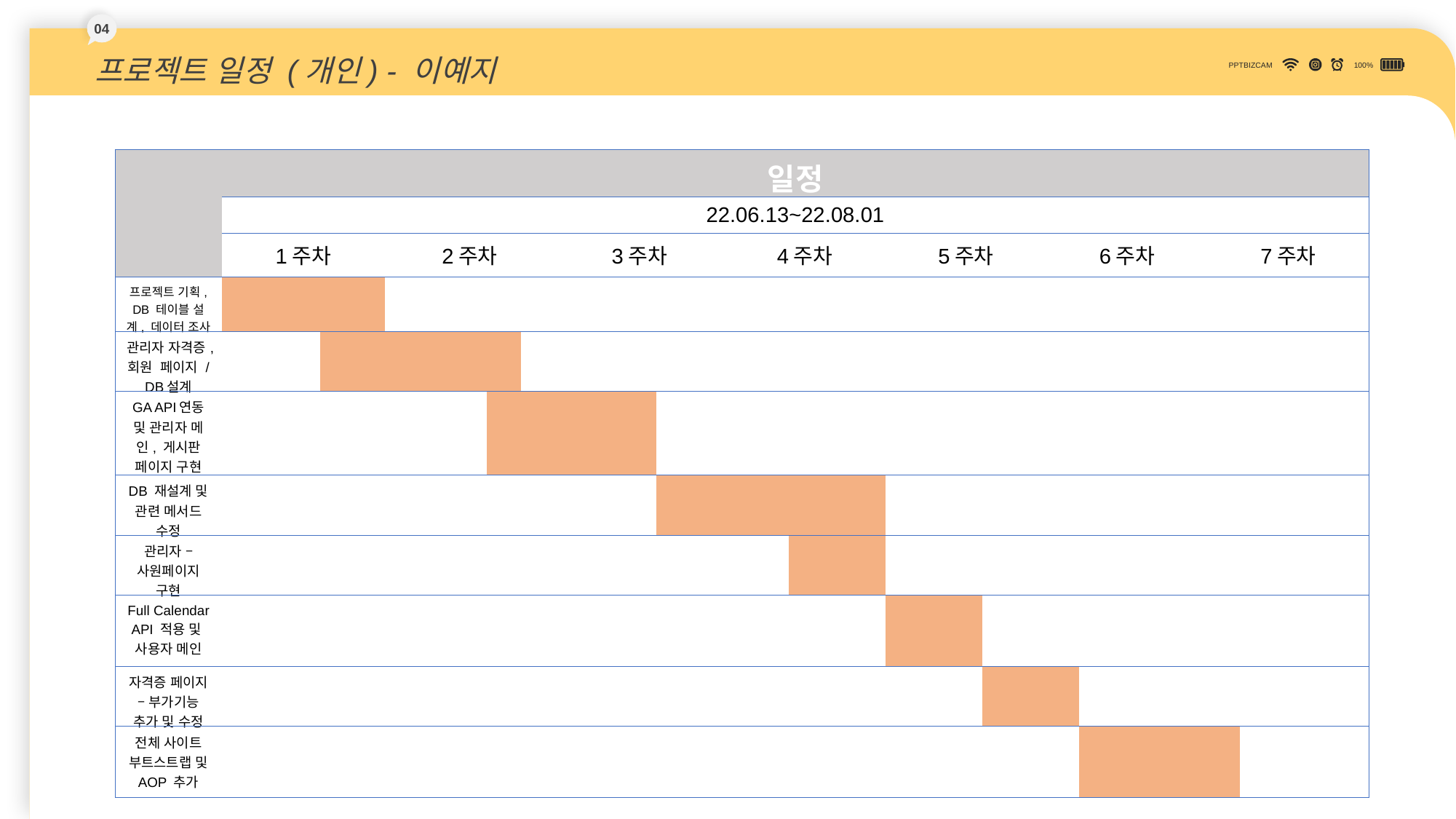

04
프로젝트 일정 (개인) - 이예지

PPTBIZCAM
100%

|  | 일정 |  |  |  |  |  |  |  |  |  |  |  |  |  |  |  |  |  |  |  |  |  |  |  |  |  |  |  |  |  |  |  |  |  |  |
| --- | --- | --- | --- | --- | --- | --- | --- | --- | --- | --- | --- | --- | --- | --- | --- | --- | --- | --- | --- | --- | --- | --- | --- | --- | --- | --- | --- | --- | --- | --- | --- | --- | --- | --- | --- |
|  | 22.06.13~22.08.01 |  |  |  |  |  |  |  |  |  |  |  |  |  |  |  |  |  |  |  |  |  |  |  |  |  |  |  |  |  |  |  |  |  |  |
|  | 1주차 |  |  |  |  | 2주차 |  |  |  |  | 3주차 |  |  |  |  | 4주차 |  |  |  |  | 5주차 |  |  |  |  | 6주차 |  |  |  |  | 7주차 |  |  |  |  |
| 프로젝트 기획, DB 테이블 설계, 데이터 조사 |  |  |  |  |  |  |  |  |  |  |  |  |  |  |  |  |  |  |  |  |  |  |  |  |  |  |  |  |  |  |  |  |  |  |  |
| 관리자 자격증,회원 페이지 / DB설계 |  |  |  |  |  |  |  |  |  |  |  |  |  |  |  |  |  |  |  |  |  |  |  |  |  |  |  |  |  |  |  |  |  |  |  |
| GA API연동 및 관리자 메인, 게시판 페이지 구현 |  |  |  |  |  |  |  |  |  |  |  |  |  |  |  |  |  |  |  |  |  |  |  |  |  |  |  |  |  |  |  |  |  |  |  |
| DB 재설계 및 관련 메서드 수정 |  |  |  |  |  |  |  |  |  |  |  |  |  |  |  |  |  |  |  |  |  |  |  |  |  |  |  |  |  |  |  |  |  |  |  |
| 관리자 – 사원페이지 구현 |  |  |  |  |  |  |  |  |  |  |  |  |  |  |  |  |  |  |  |  |  |  |  |  |  |  |  |  |  |  |  |  |  |  |  |
| Full Calendar API 적용 및 사용자 메인 |  |  |  |  |  |  |  |  |  |  |  |  |  |  |  |  |  |  |  |  |  |  |  |  |  |  |  |  |  |  |  |  |  |  |  |
| 자격증 페이지 – 부가기능 추가 및 수정 |  |  |  |  |  |  |  |  |  |  |  |  |  |  |  |  |  |  |  |  |  |  |  |  |  |  |  |  |  |  |  |  |  |  |  |
| 전체 사이트 부트스트랩 및 AOP 추가 |  |  |  |  |  |  |  |  |  |  |  |  |  |  |  |  |  |  |  |  |  |  |  |  |  |  |  |  |  |  |  |  |  |  |  |
DOWN